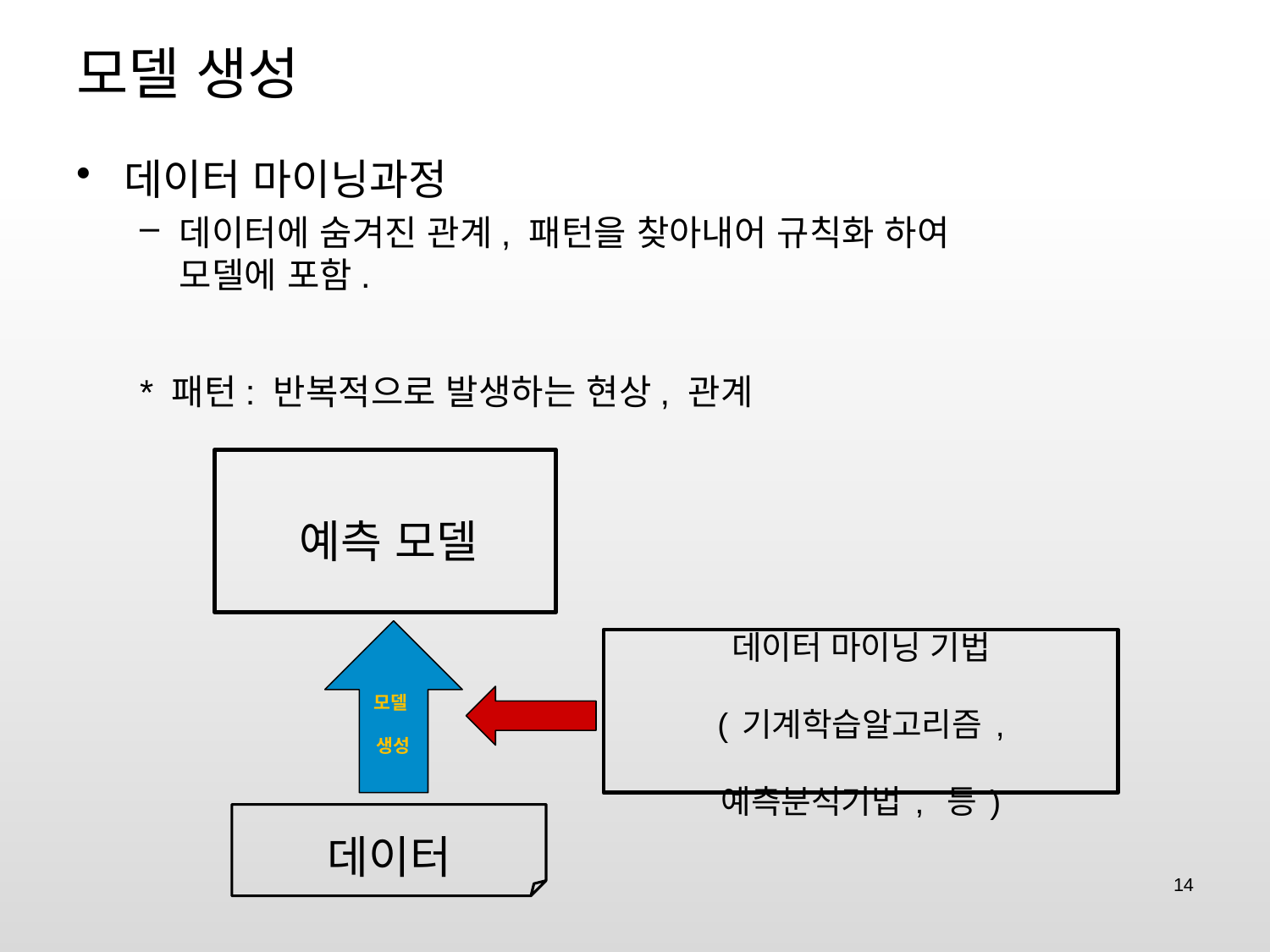

# 모델 생성
데이터 마이닝과정
데이터에 숨겨진 관계, 패턴을 찾아내어 규칙화 하여
모델에 포함.

* 패턴: 반복적으로 발생하는 현상, 관계

예측 모델

모델
생성

데이터 마이닝 기법
(기계학습알고리즘,
예측분석기법, 등)

데이터

14